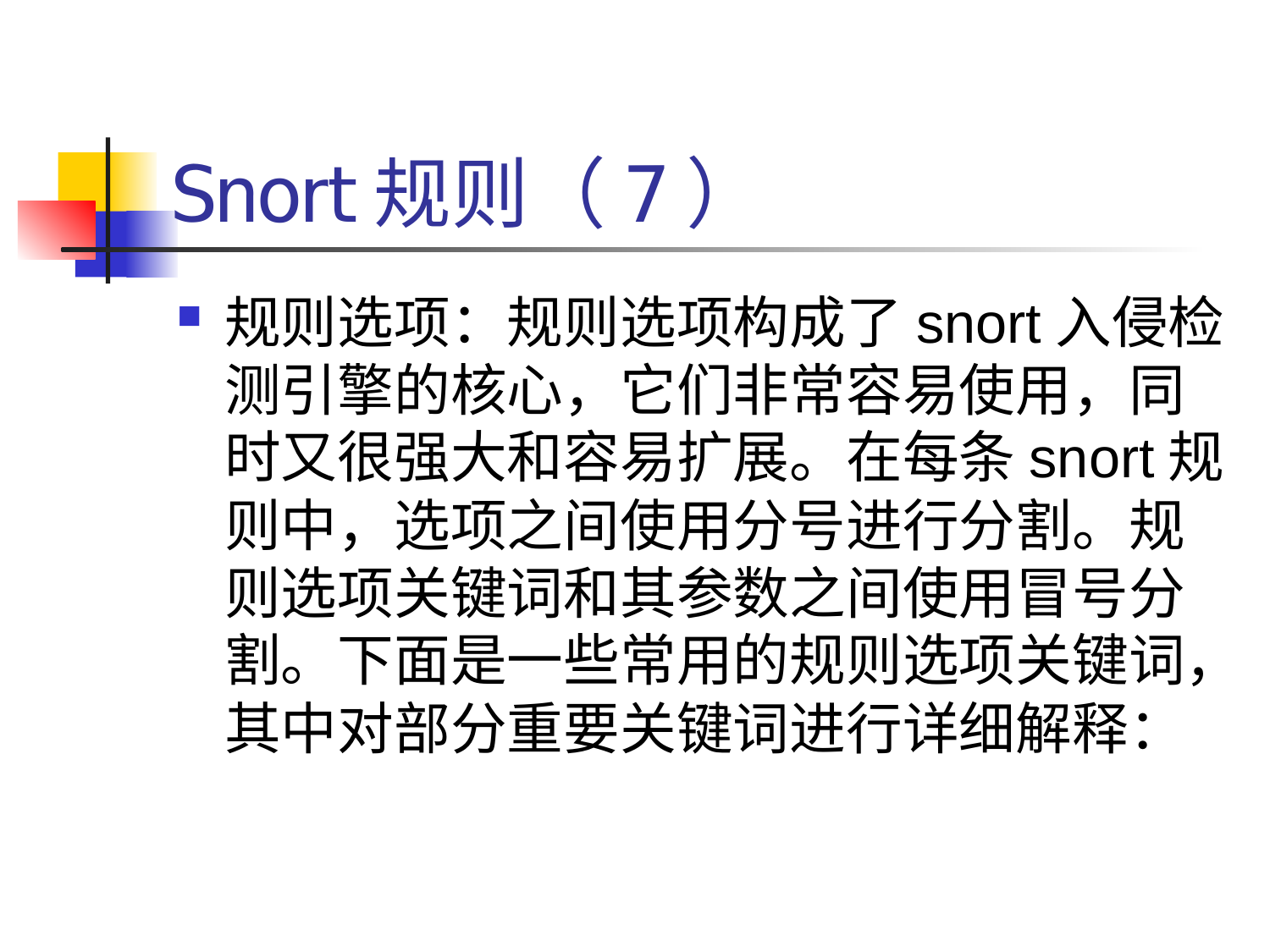

# Snort规则（7）
规则选项：规则选项构成了snort入侵检测引擎的核心，它们非常容易使用，同时又很强大和容易扩展。在每条snort规则中，选项之间使用分号进行分割。规则选项关键词和其参数之间使用冒号分割。下面是一些常用的规则选项关键词，其中对部分重要关键词进行详细解释：